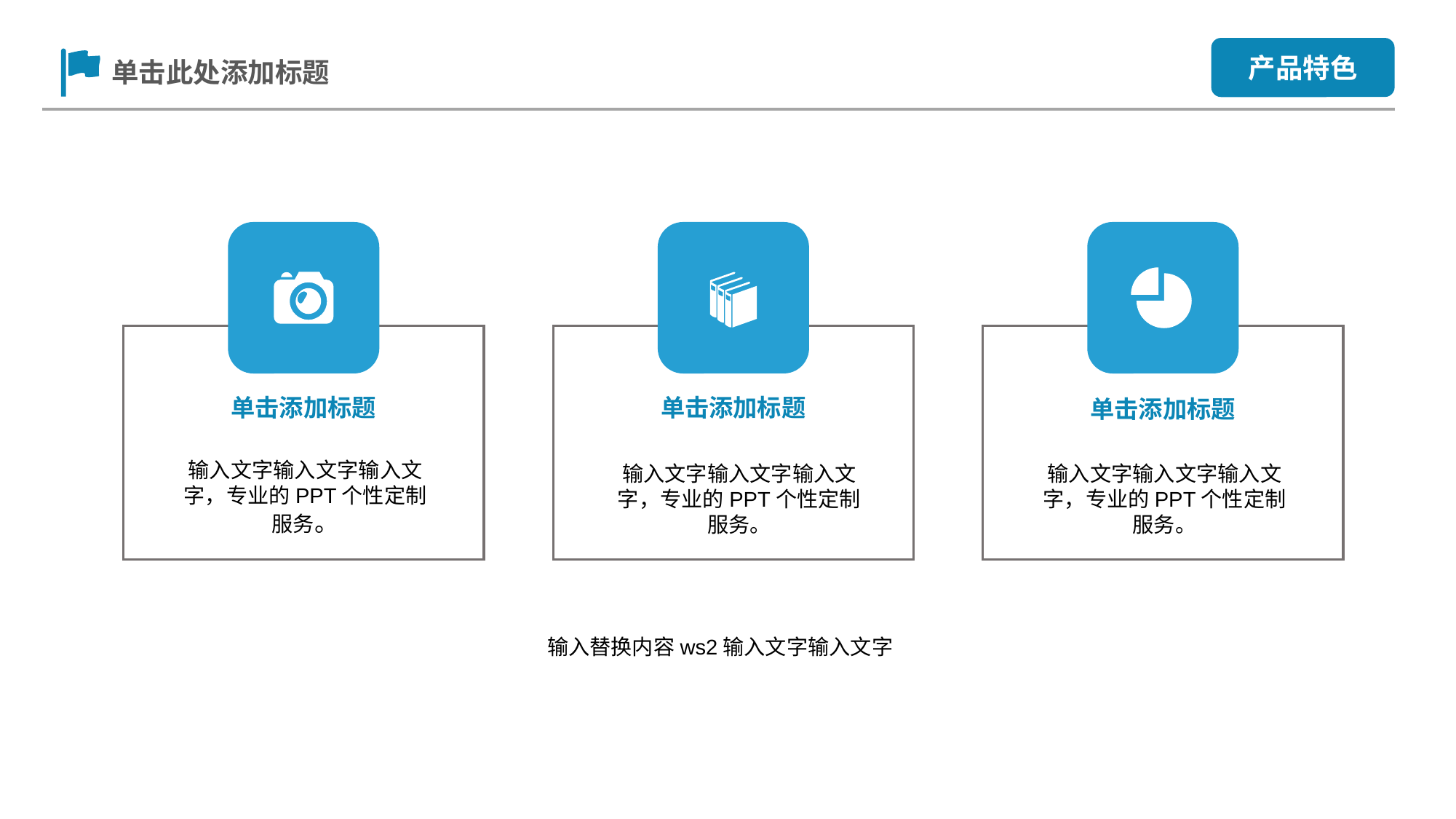

产品特色

单击此处添加标题

单击添加标题
输入文字输入文字输入文字，专业的PPT个性定制服务。

单击添加标题
输入文字输入文字输入文字，专业的PPT个性定制服务。

单击添加标题
输入文字输入文字输入文字，专业的PPT个性定制服务。
输入替换内容ws2输入文字输入文字